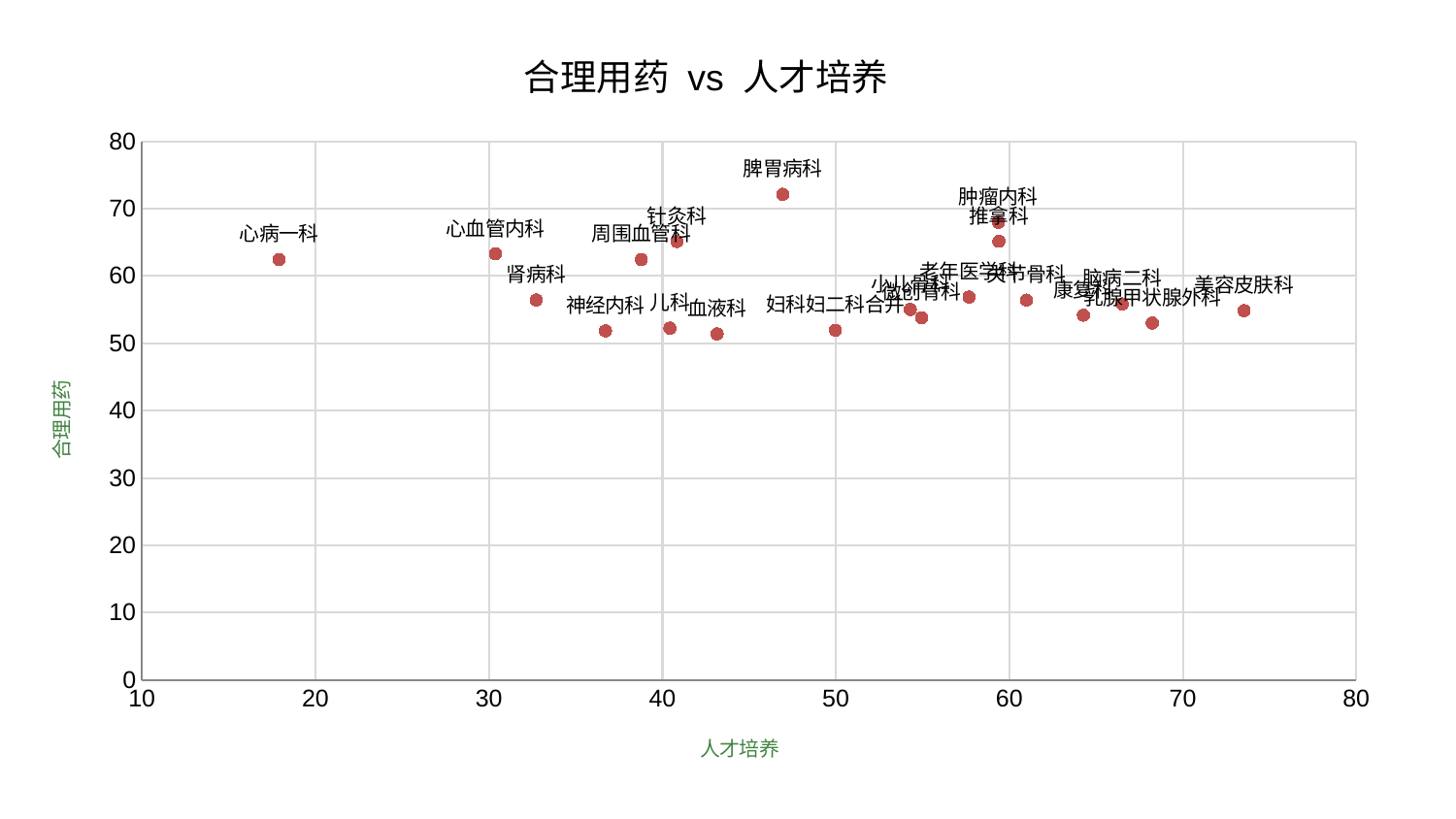

### Chart: 合理用药 vs 人才培养

| Category | 合理用药 |
|---|---|
233